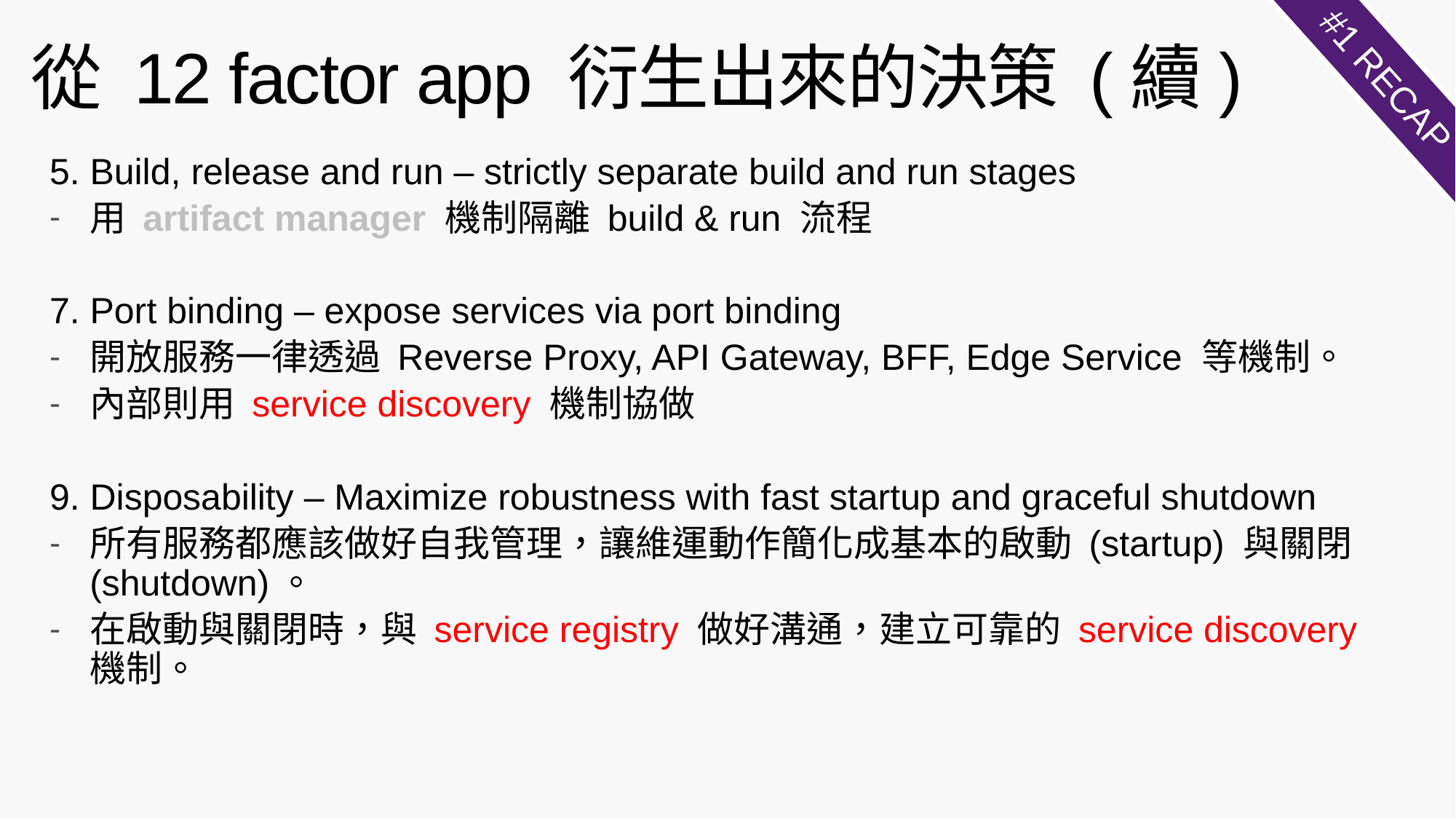

# 從 12 factor app 衍生出來的決策 (續)
#1 RECAP
5. Build, release and run – strictly separate build and run stages
用 artifact manager 機制隔離 build & run 流程

7. Port binding – expose services via port binding
開放服務一律透過 Reverse Proxy, API Gateway, BFF, Edge Service 等機制。
內部則用 service discovery 機制協做

9. Disposability – Maximize robustness with fast startup and graceful shutdown
所有服務都應該做好自我管理，讓維運動作簡化成基本的啟動 (startup) 與關閉 (shutdown)。
在啟動與關閉時，與 service registry 做好溝通，建立可靠的 service discovery 機制。